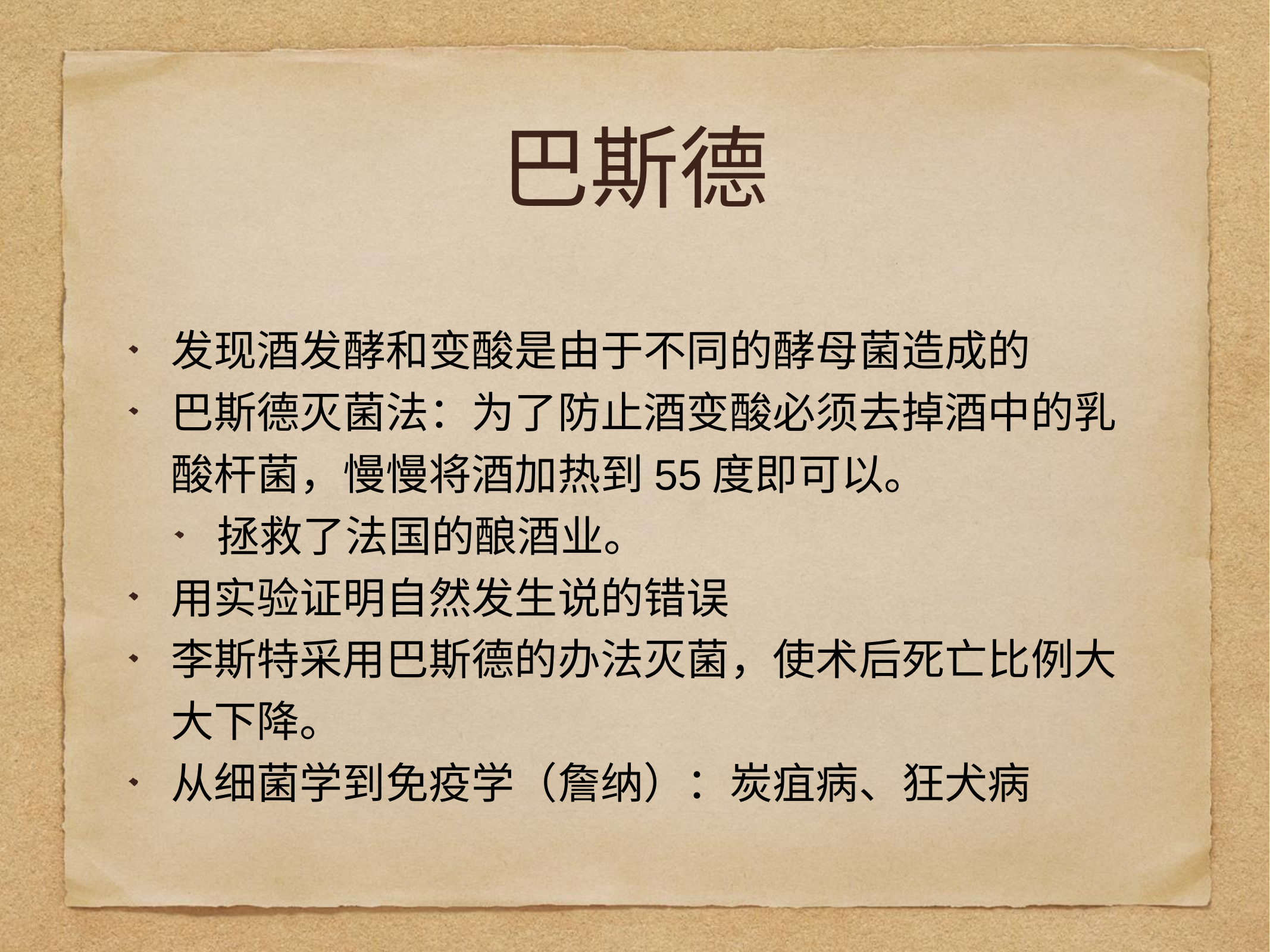

# 巴斯德
发现酒发酵和变酸是由于不同的酵母菌造成的
巴斯德灭菌法：为了防止酒变酸必须去掉酒中的乳酸杆菌，慢慢将酒加热到55度即可以。
拯救了法国的酿酒业。
用实验证明自然发生说的错误
李斯特采用巴斯德的办法灭菌，使术后死亡比例大大下降。
从细菌学到免疫学（詹纳）：炭疽病、狂犬病